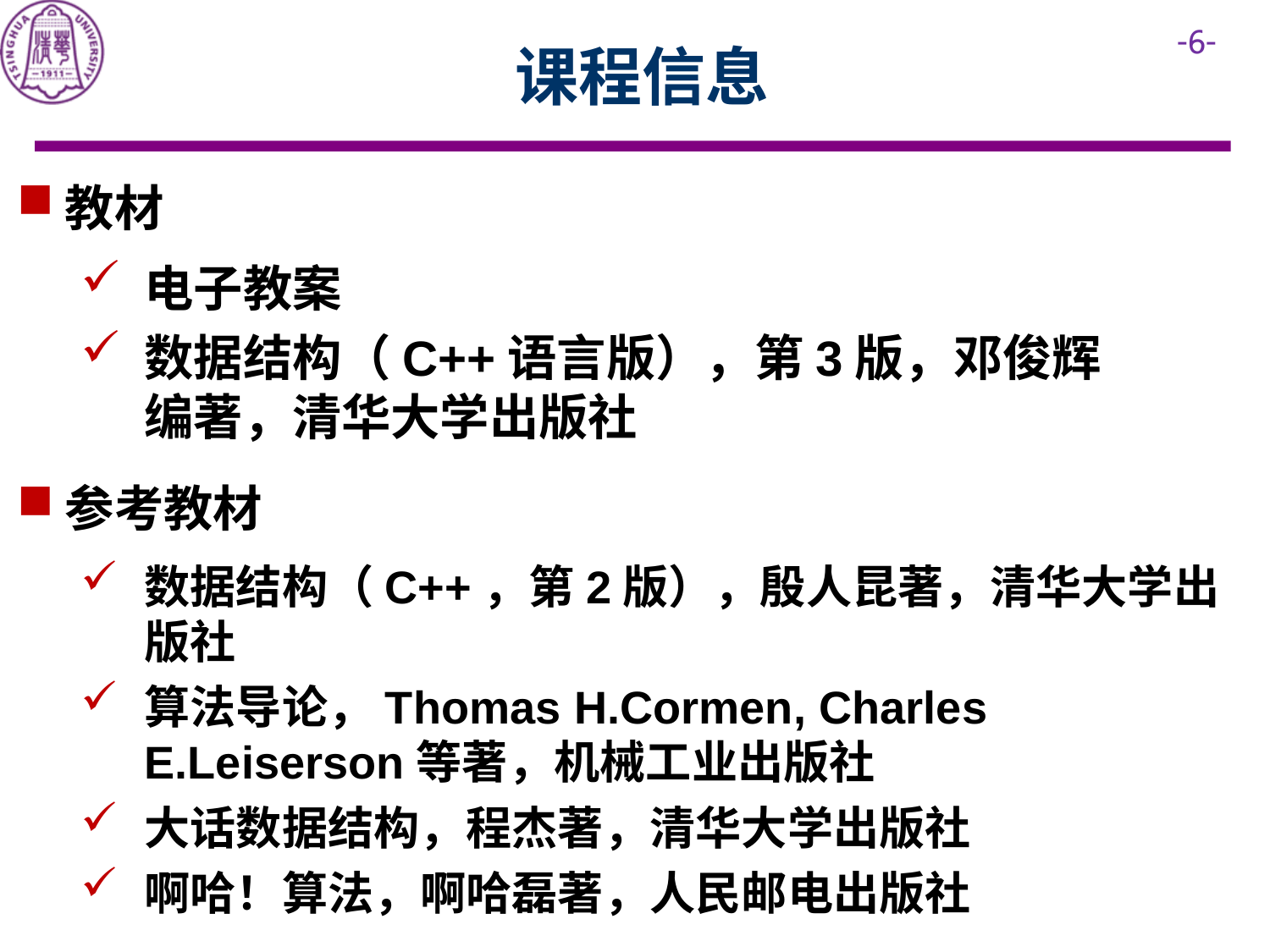

# 课程信息
教材
电子教案
数据结构（C++语言版），第3版，邓俊辉编著，清华大学出版社
参考教材
数据结构（C++，第2版），殷人昆著，清华大学出版社
算法导论，Thomas H.Cormen, Charles E.Leiserson等著，机械工业出版社
大话数据结构，程杰著，清华大学出版社
啊哈！算法，啊哈磊著，人民邮电出版社